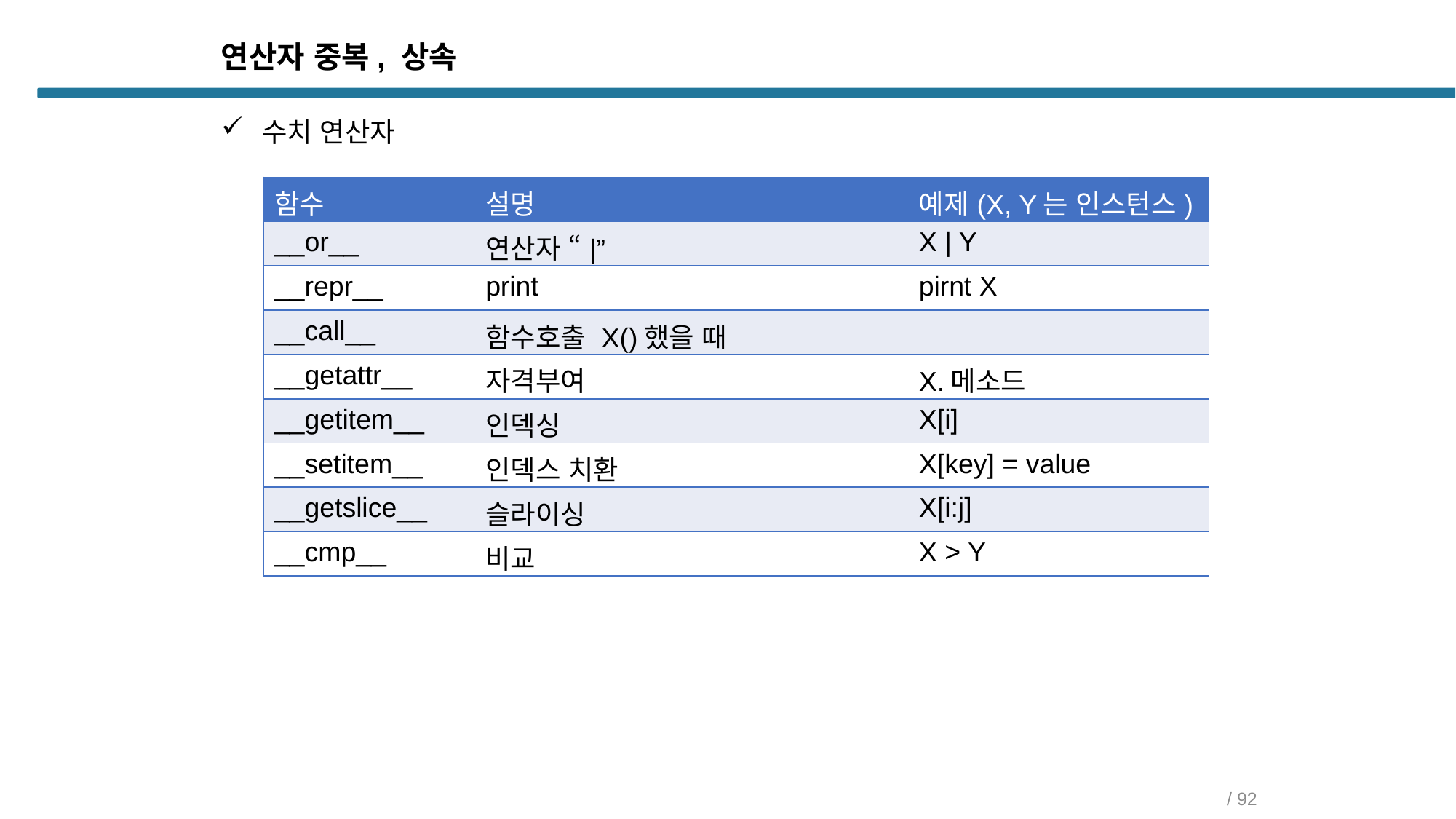

연산자 중복, 상속
수치 연산자
| 함수 | 설명 | 예제(X, Y는 인스턴스) |
| --- | --- | --- |
| \_\_or\_\_ | 연산자 “|” | X | Y |
| \_\_repr\_\_ | print | pirnt X |
| \_\_call\_\_ | 함수호출 X()했을 때 |  |
| \_\_getattr\_\_ | 자격부여 | X.메소드 |
| \_\_getitem\_\_ | 인덱싱 | X[i] |
| \_\_setitem\_\_ | 인덱스 치환 | X[key] = value |
| \_\_getslice\_\_ | 슬라이싱 | X[i:j] |
| \_\_cmp\_\_ | 비교 | X > Y |
/ 92